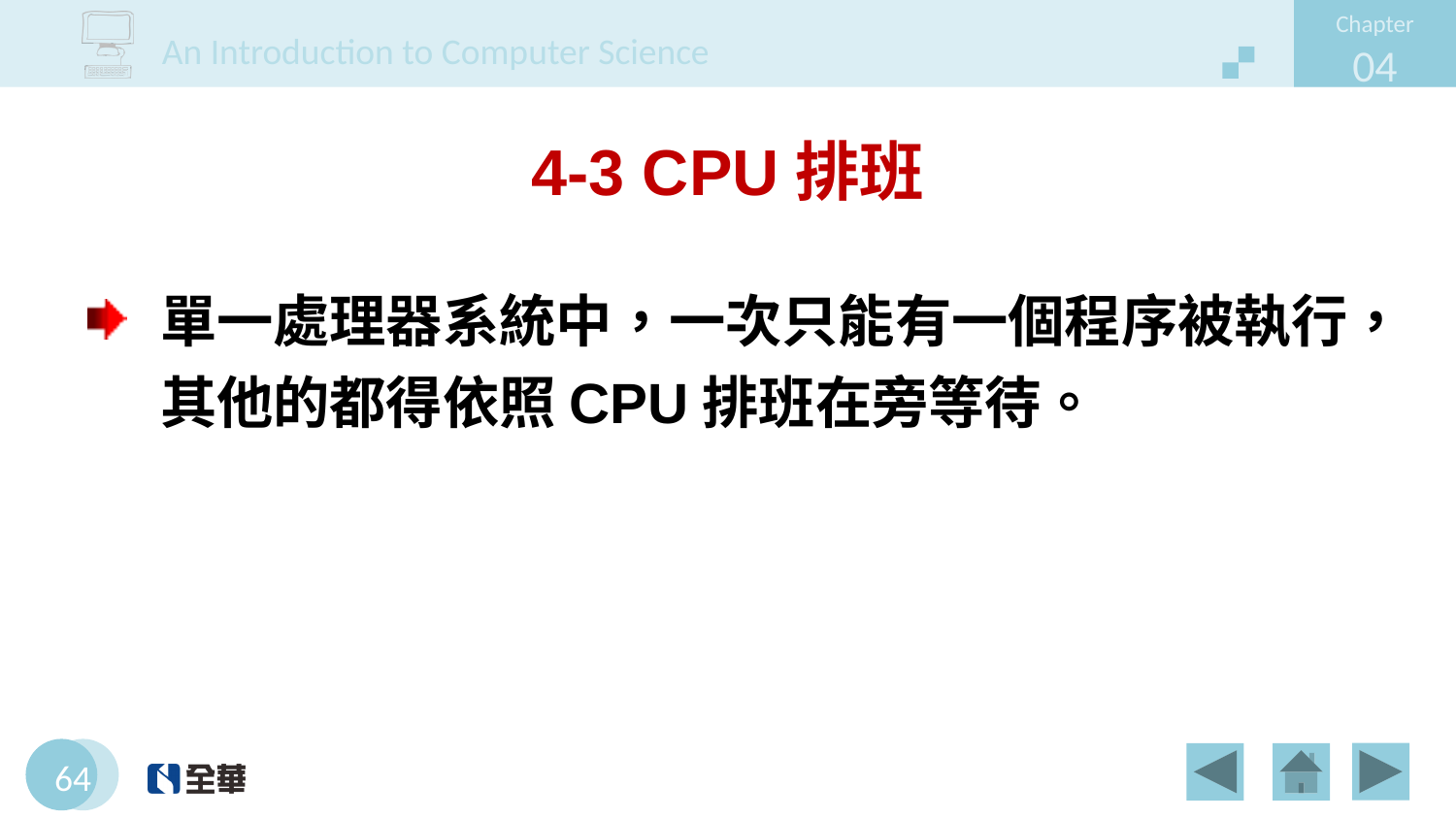

# 4-3 CPU排班
單一處理器系統中，一次只能有一個程序被執行，其他的都得依照CPU排班在旁等待。